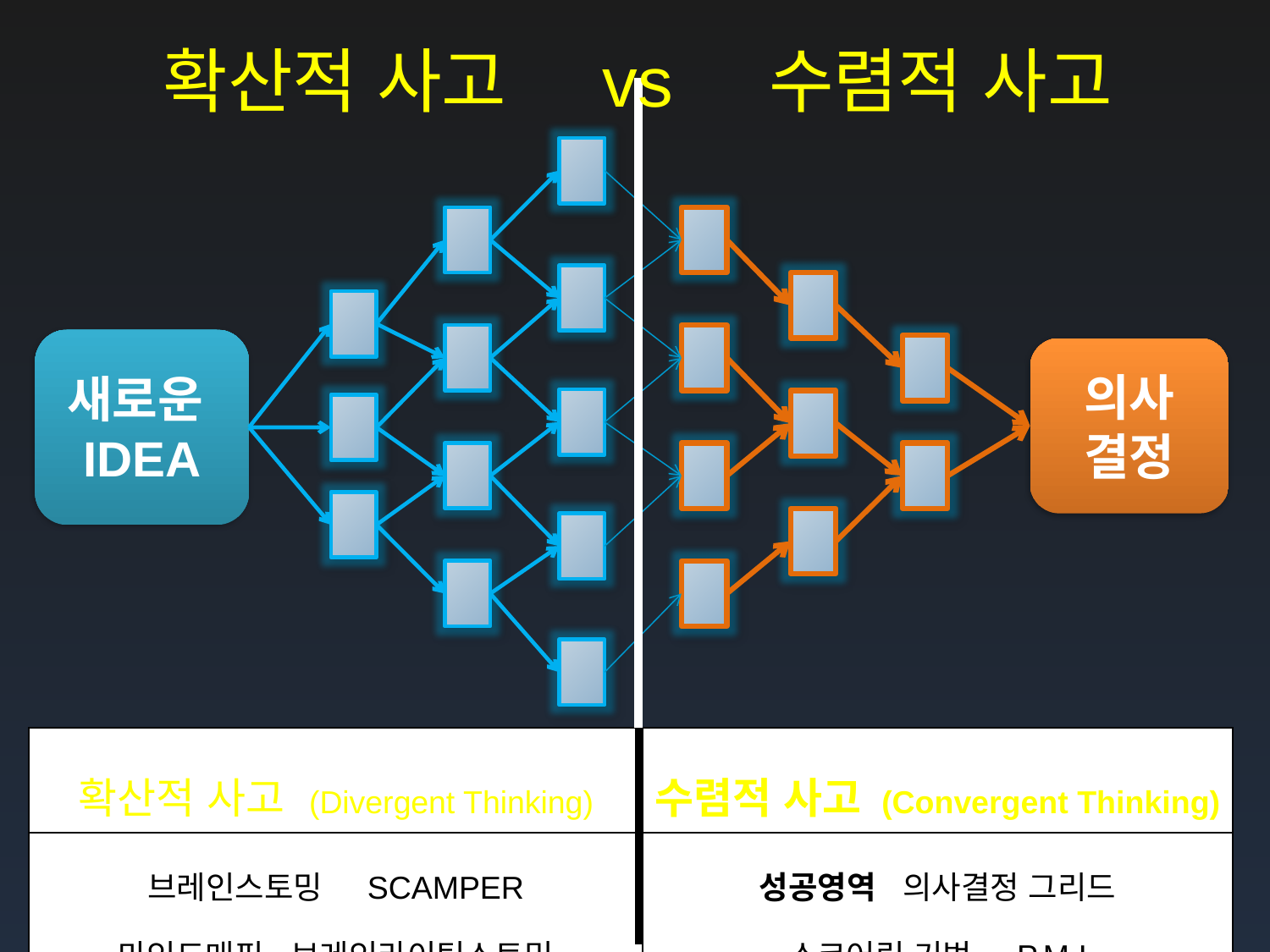

확산적 사고    vs    수렴적 사고

새로운
IDEA

의사
결정

| 확산적 사고 (Divergent Thinking) | 수렴적 사고 (Convergent Thinking) |
| --- | --- |
| 브레인스토밍 SCAMPER 마인드매핑 브레인라이팅스토밍 | 성공영역 의사결정 그리드 스코어링 기법 P.M.I |